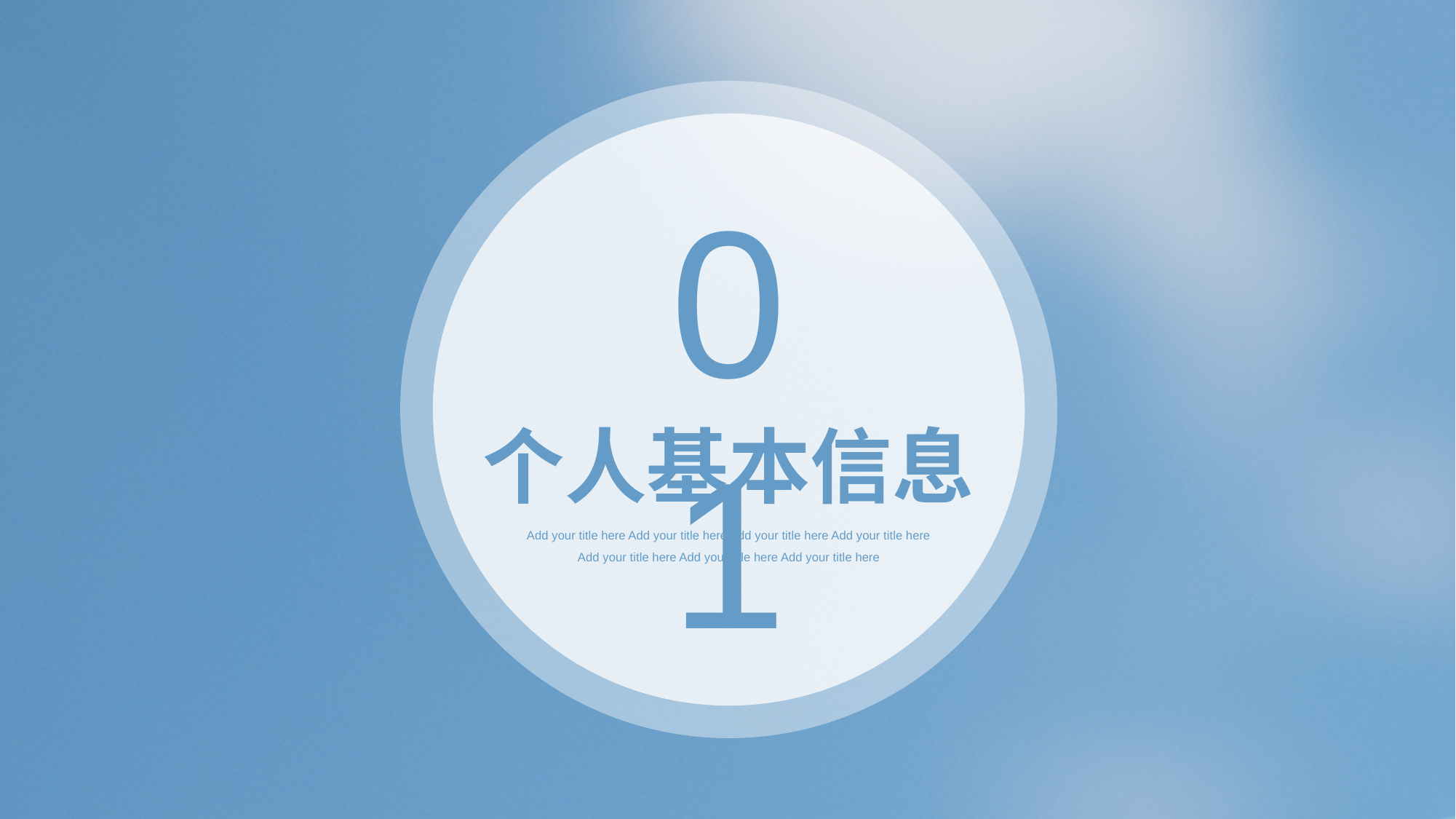

01
个人基本信息
Add your title here Add your title here Add your title here Add your title here Add your title here Add your title here Add your title here